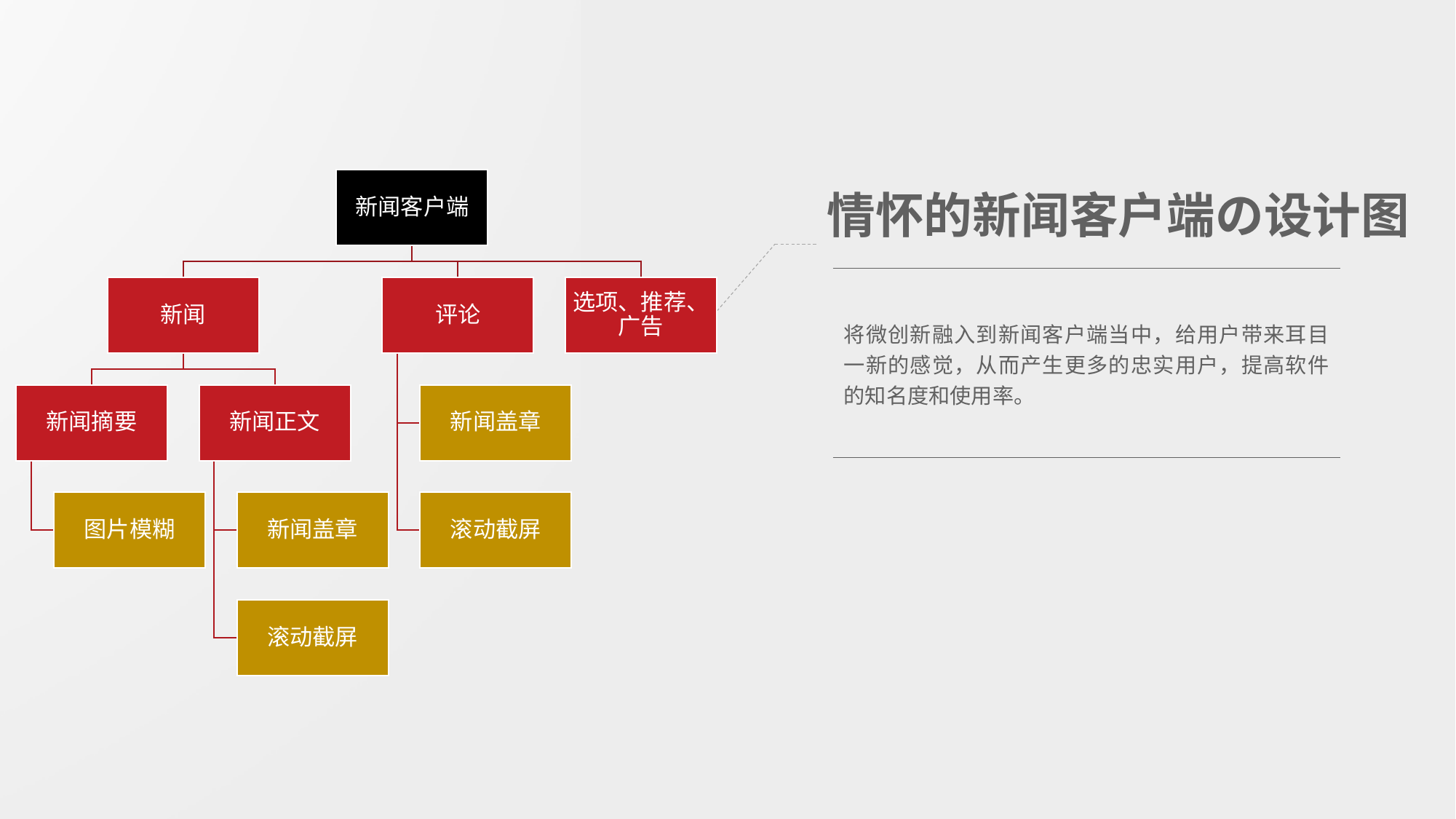

新闻客户端
新闻
新闻摘要
图片模糊
新闻正文
新闻盖章
滚动截屏
评论
新闻盖章
滚动截屏
选项、推荐、广告
情怀的新闻客户端の设计图
将微创新融入到新闻客户端当中，给用户带来耳目一新的感觉，从而产生更多的忠实用户，提高软件的知名度和使用率。